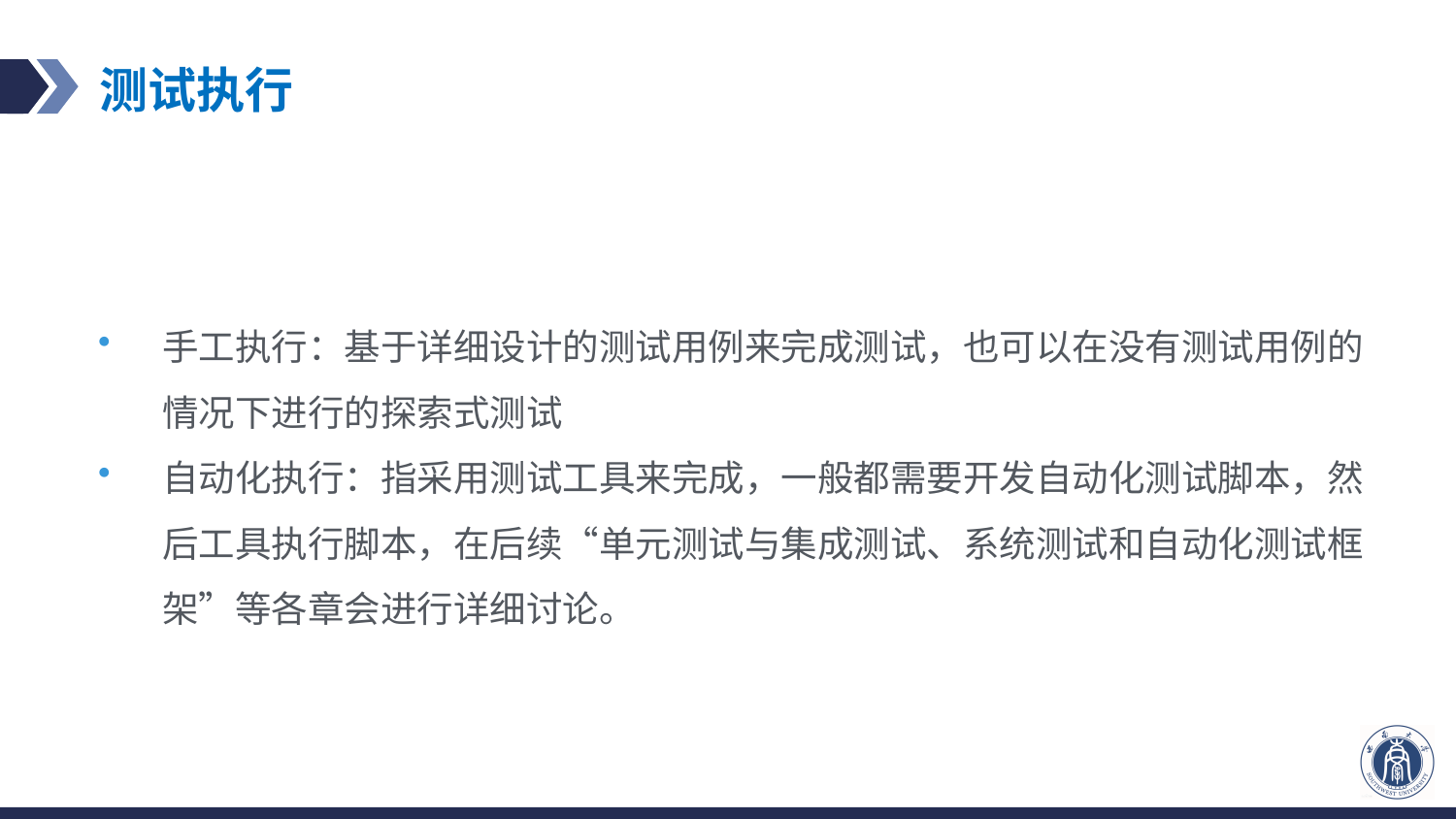

# 测试执行
手工执行：基于详细设计的测试用例来完成测试，也可以在没有测试用例的情况下进行的探索式测试
自动化执行：指采用测试工具来完成，一般都需要开发自动化测试脚本，然后工具执行脚本，在后续“单元测试与集成测试、系统测试和自动化测试框架”等各章会进行详细讨论。